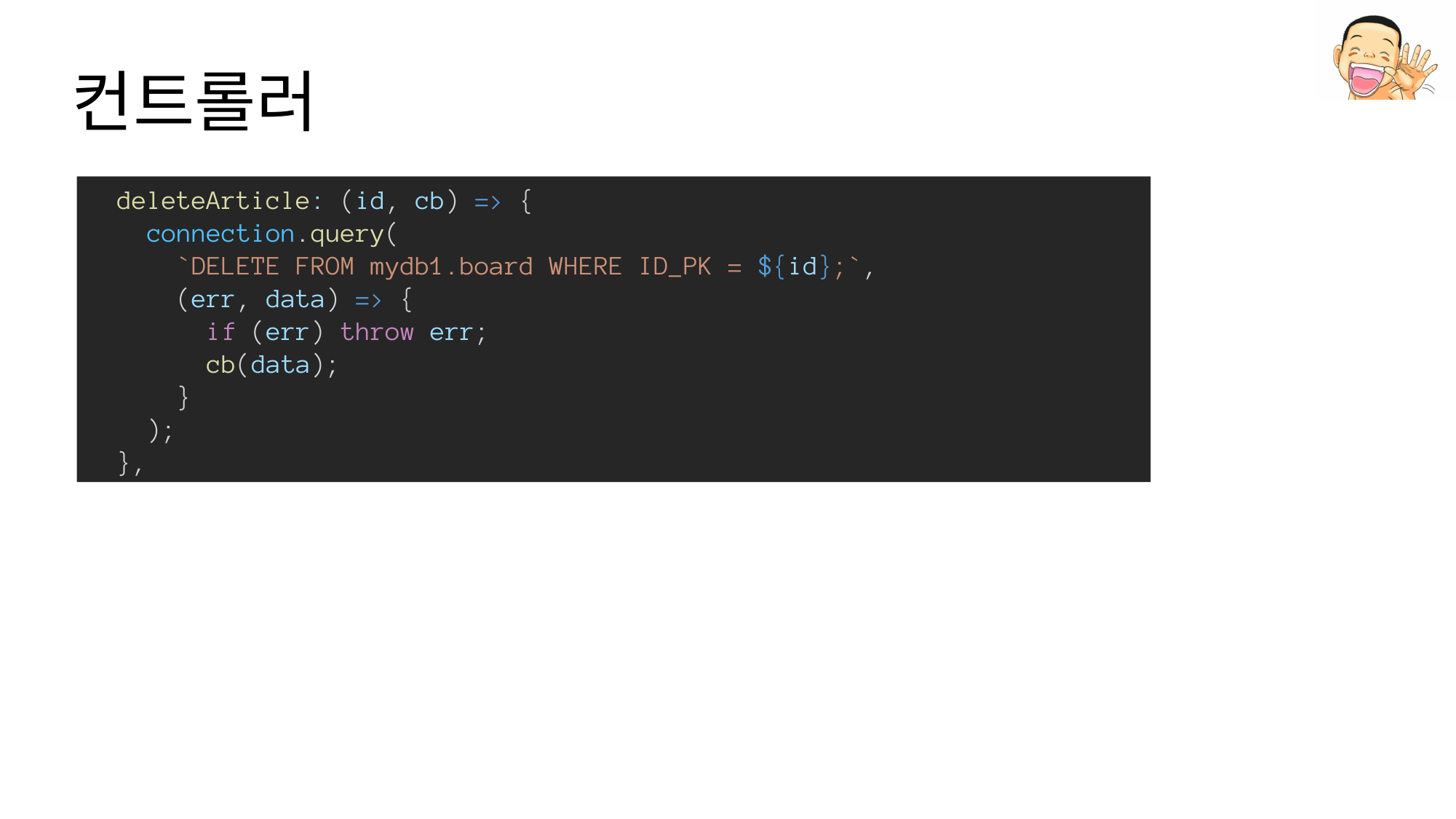

# 컨트롤러
  deleteArticle: (id, cb) => {
    connection.query(
      `DELETE FROM mydb1.board WHERE ID_PK = ${id};`,
      (err, data) => {
        if (err) throw err;
        cb(data);
      }
    );
  },